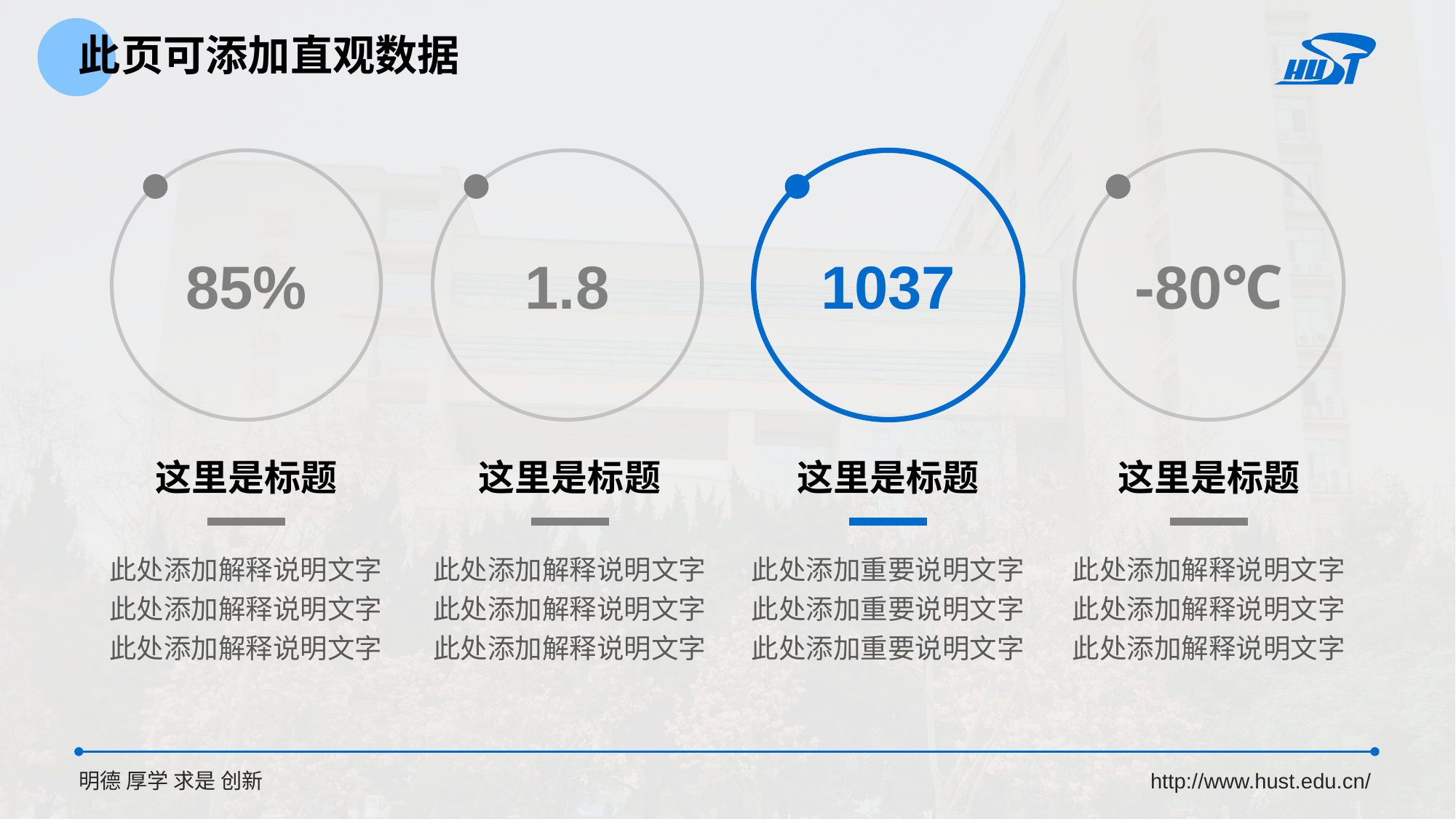

此页可添加直观数据
85%
1.8
1037
-80℃

这里是标题
此处添加解释说明文字
此处添加解释说明文字
此处添加解释说明文字
这里是标题
此处添加解释说明文字
此处添加解释说明文字
此处添加解释说明文字
这里是标题
此处添加重要说明文字
此处添加重要说明文字
此处添加重要说明文字
这里是标题
此处添加解释说明文字
此处添加解释说明文字
此处添加解释说明文字